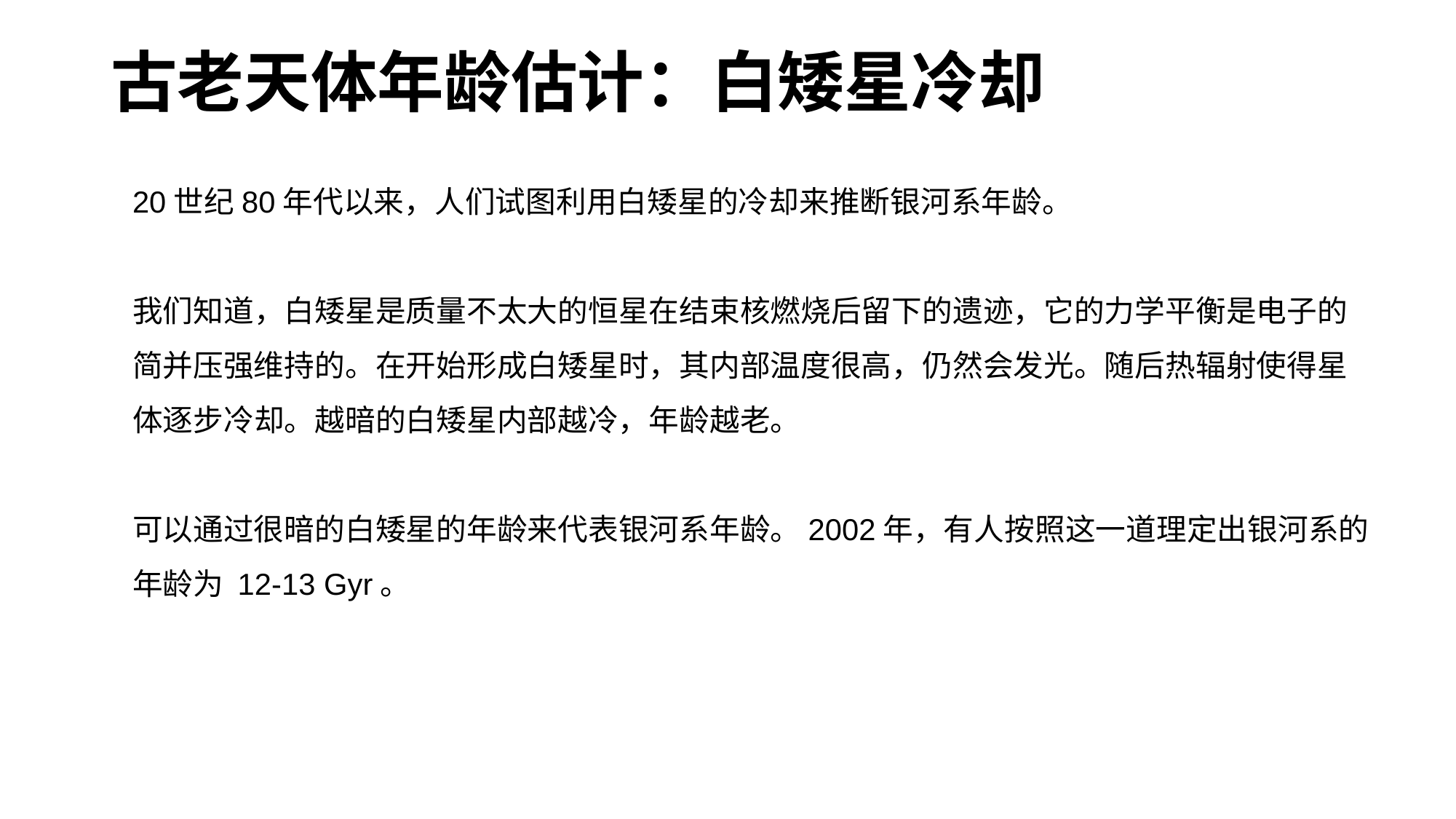

古老天体年龄估计：白矮星冷却

20世纪80年代以来，人们试图利用白矮星的冷却来推断银河系年龄。

我们知道，白矮星是质量不太大的恒星在结束核燃烧后留下的遗迹，它的力学平衡是电子的简并压强维持的。在开始形成白矮星时，其内部温度很高，仍然会发光。随后热辐射使得星体逐步冷却。越暗的白矮星内部越冷，年龄越老。

可以通过很暗的白矮星的年龄来代表银河系年龄。2002年，有人按照这一道理定出银河系的年龄为 12-13 Gyr。